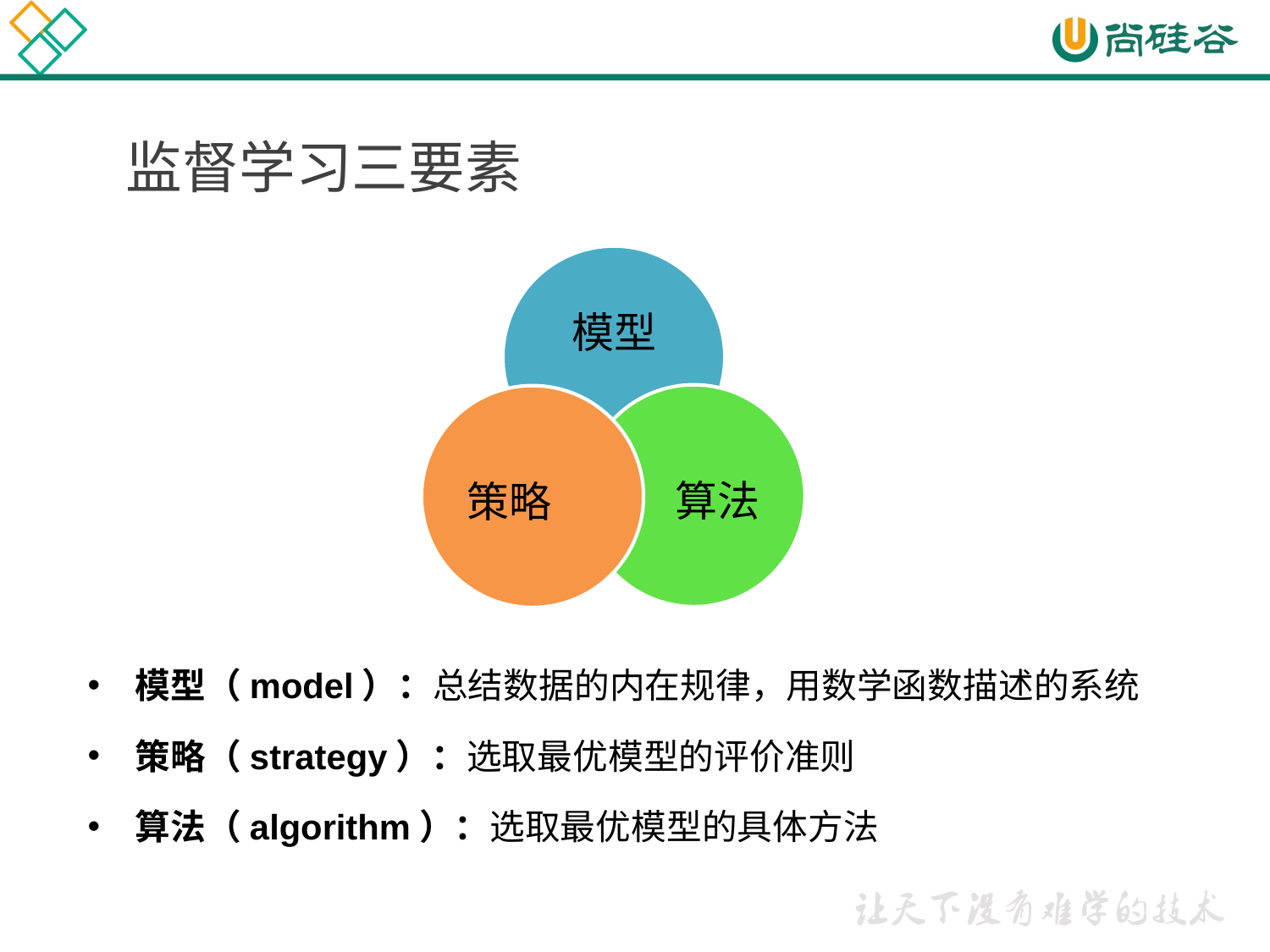

# 监督学习三要素

模型

算法

策略
模型（model）：总结数据的内在规律，用数学函数描述的系统
策略（strategy）：选取最优模型的评价准则
算法（algorithm）：选取最优模型的具体方法